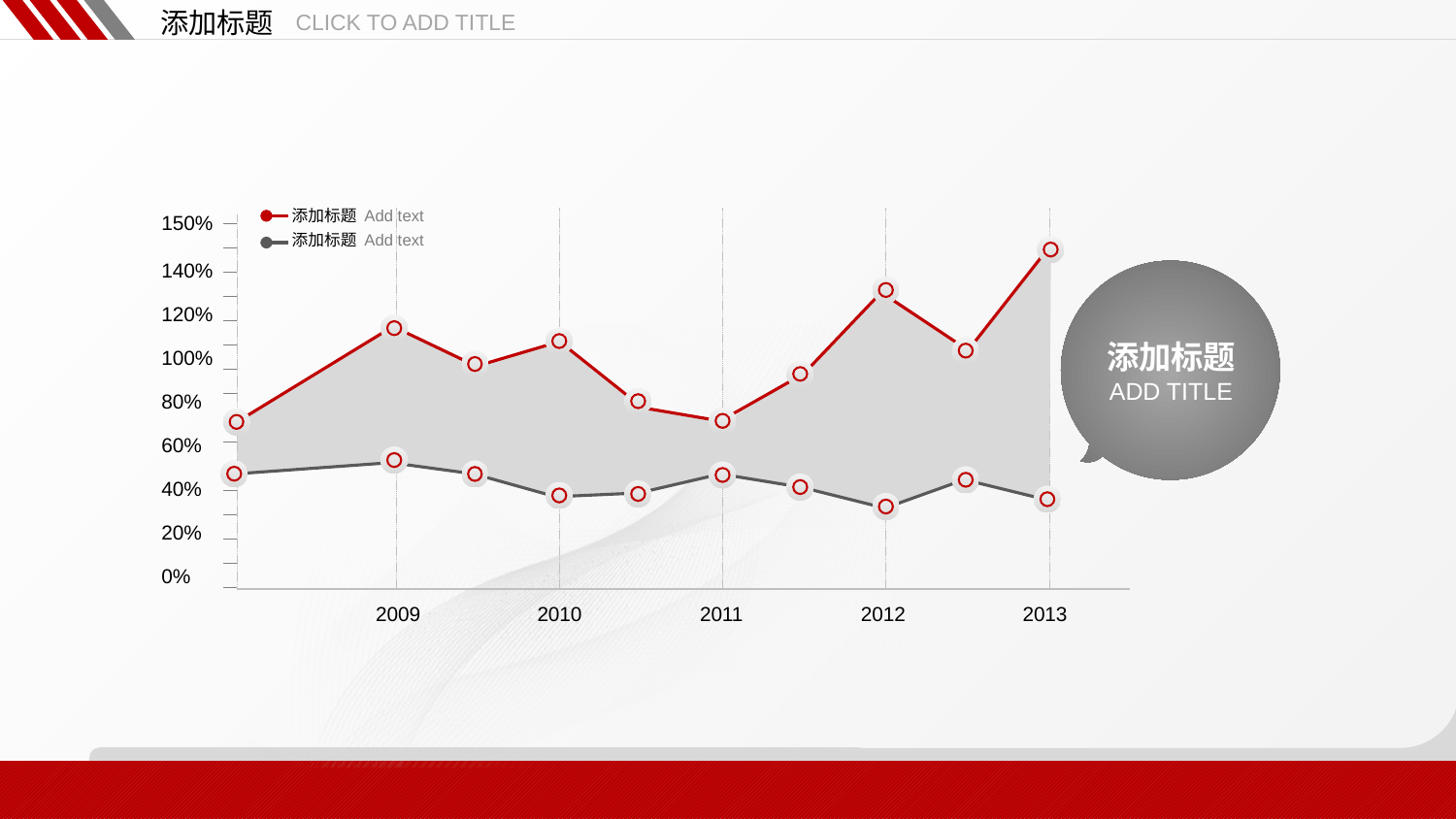

添加标题
CLICK TO ADD TITLE
添加标题 Add text
添加标题 Add text
150%
140%
120%
100%
80%
60%
40%
20%
0%

添加标题
ADD TITLE

2009
2010
2011
2012
2013